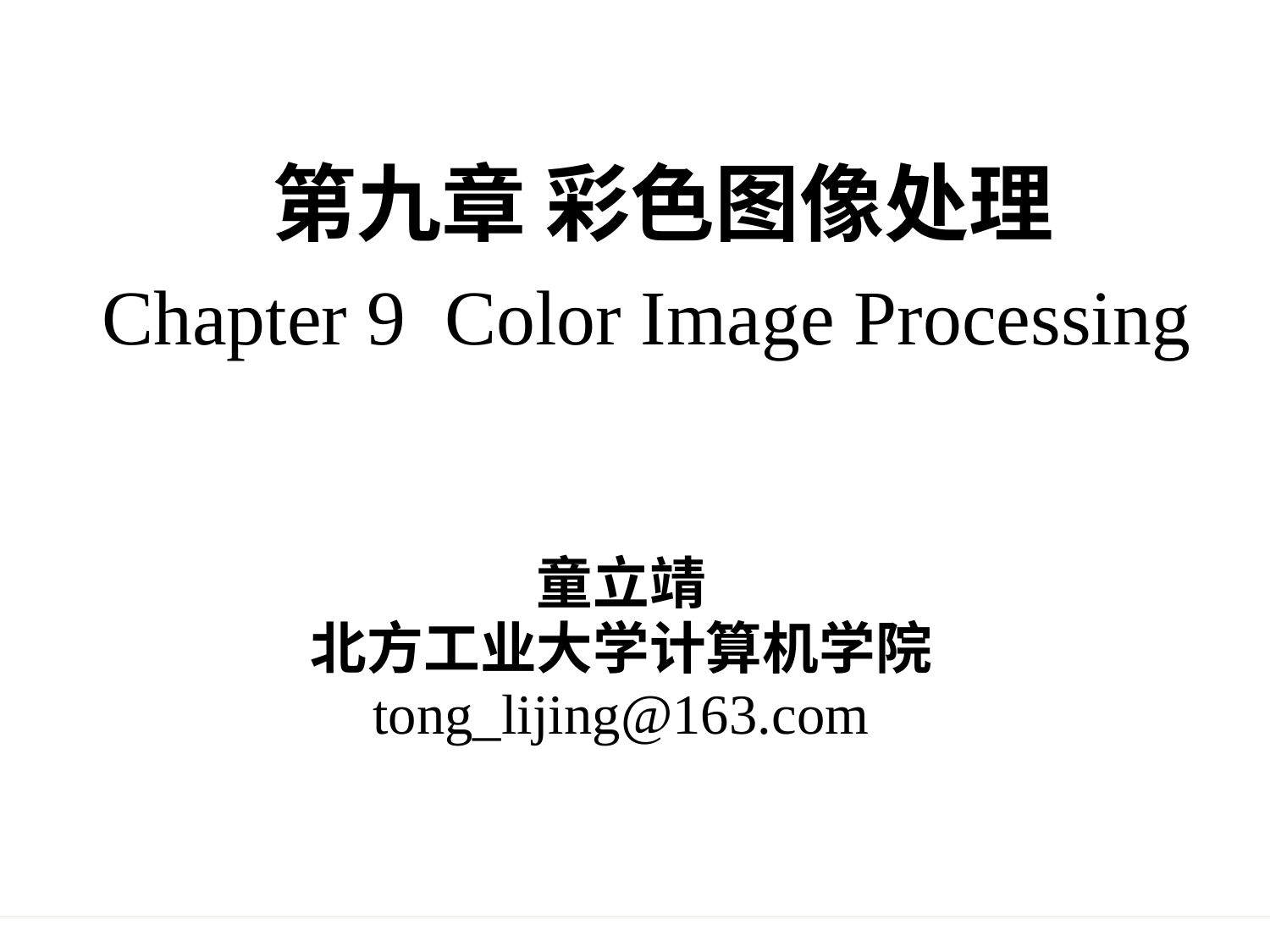

第九章 彩色图像处理
Chapter 9  Color Image Processing
童立靖
北方工业大学计算机学院
tong_lijing@163.com